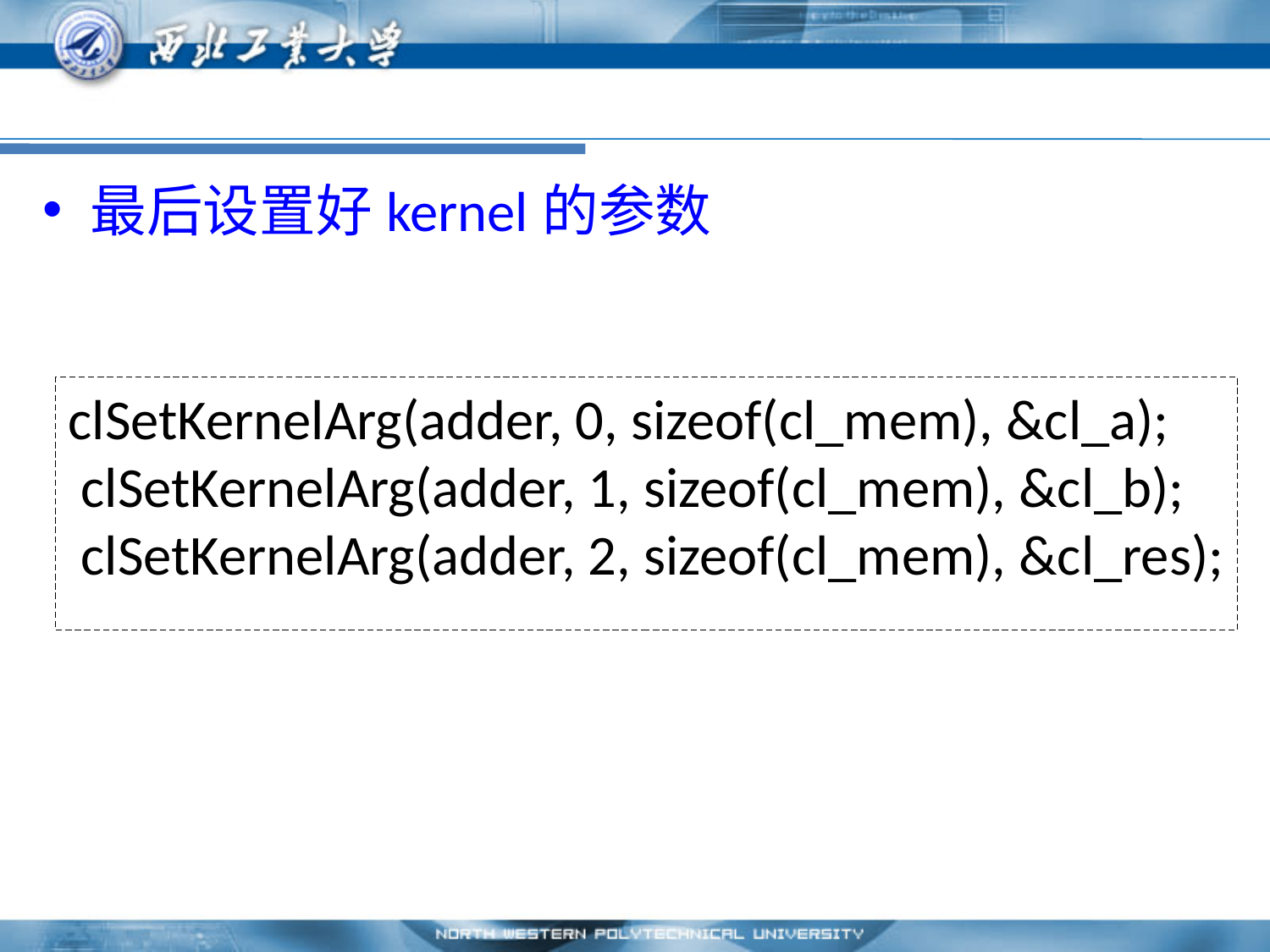

#
最后设置好kernel的参数
clSetKernelArg(adder, 0, sizeof(cl_mem), &cl_a);
 clSetKernelArg(adder, 1, sizeof(cl_mem), &cl_b);
 clSetKernelArg(adder, 2, sizeof(cl_mem), &cl_res);